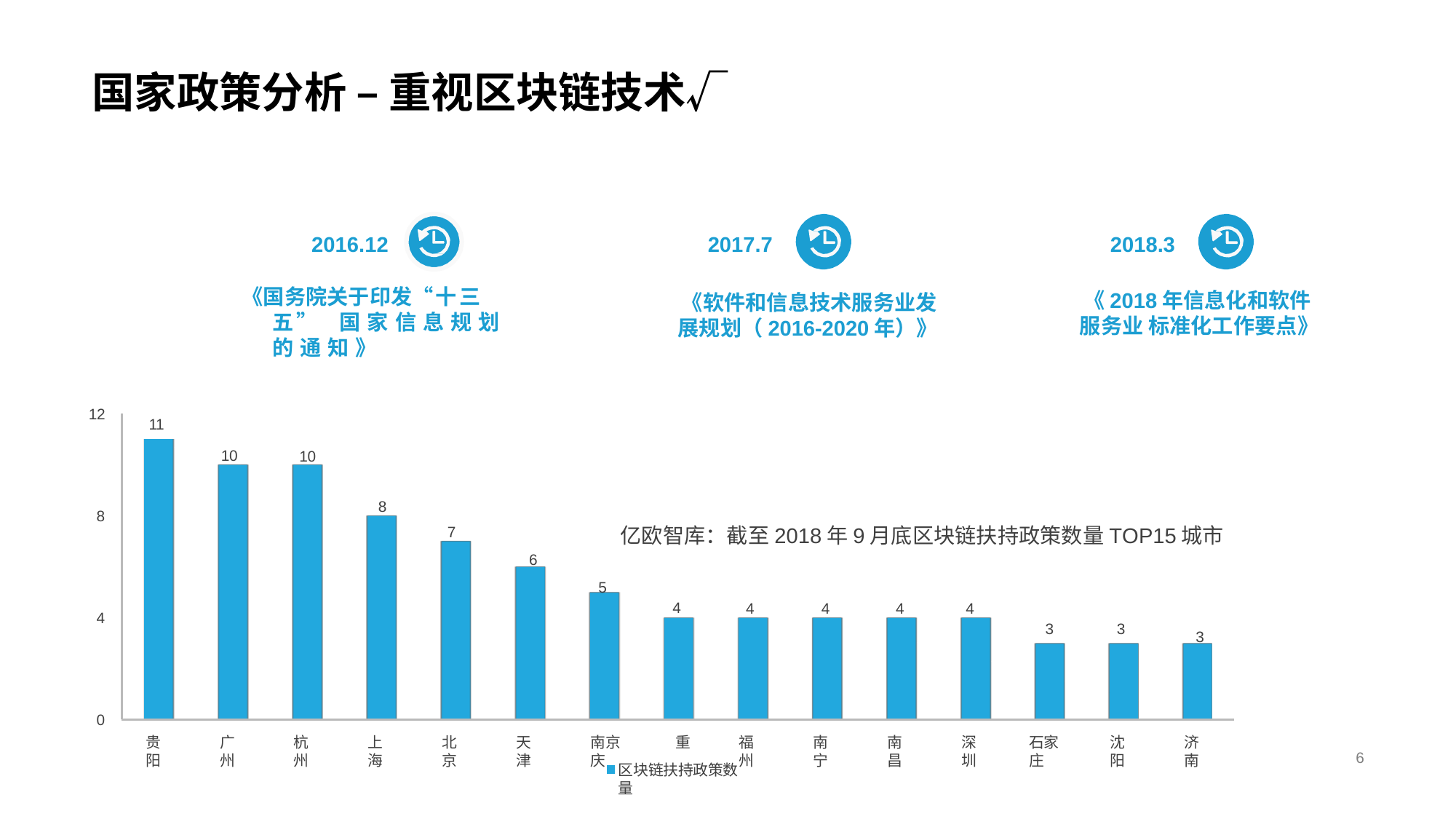

# 国家政策分析 – 重视区块链技术√

2016.12
《国务院关于印发“十三五” 国家信息规划的通知》

2017.7
《软件和信息技术服务业发 展规划（2016-2020年）》

2018.3
《2018年信息化和软件服务业 标准化工作要点》

12

11

10
10
8
8
7

6

5
4
4
4
4
4
4
3
3
3
0

贵阳
广州
杭州
上海
北京
天津
南京	重庆
福州
南宁
南昌
深圳
石家庄
沈阳
济南
区块链扶持政策数量

亿欧智库：截至2018年9月底区块链扶持政策数量TOP15城市
6